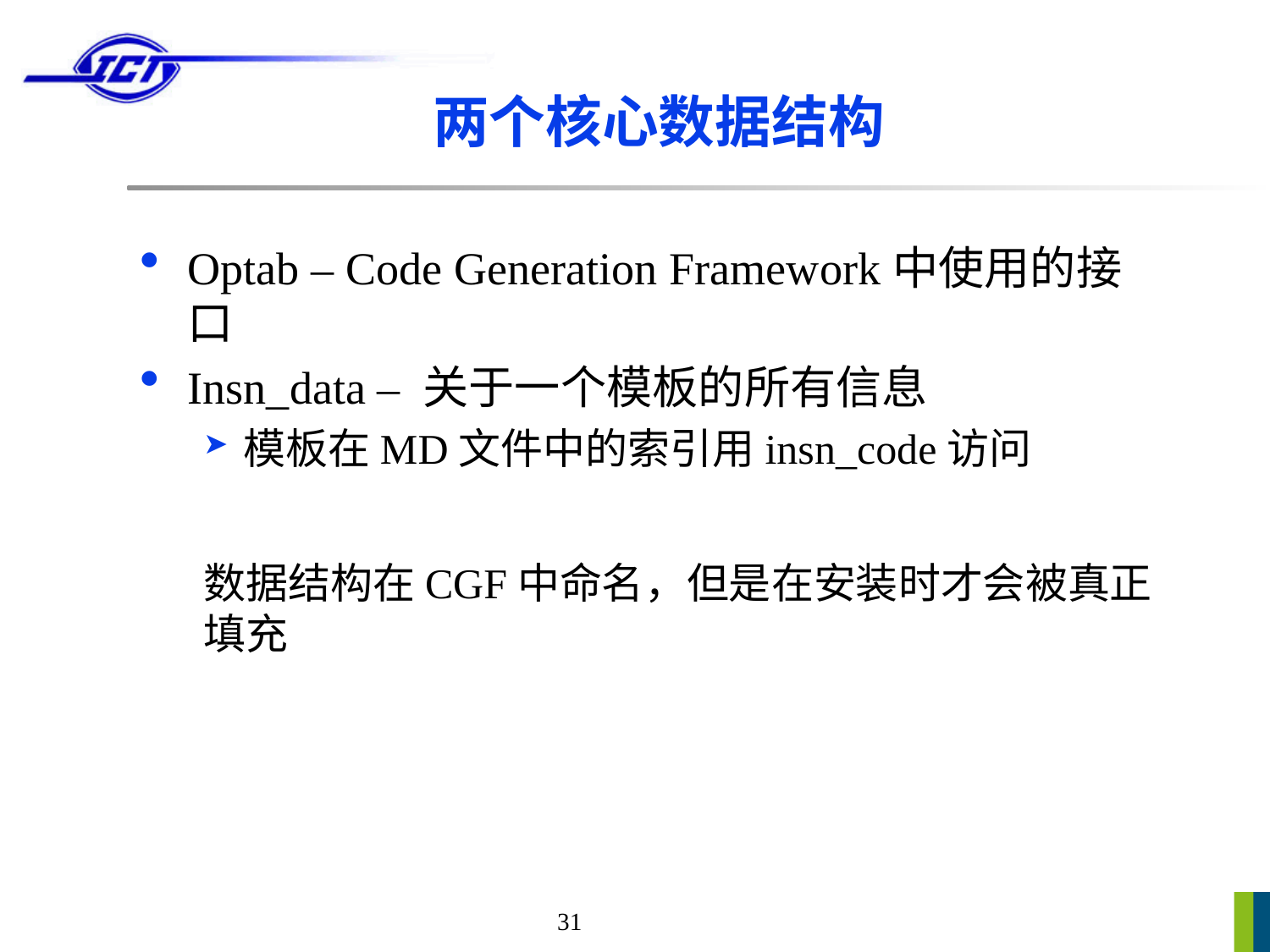

# 两个核心数据结构
Optab – Code Generation Framework中使用的接口
Insn_data – 关于一个模板的所有信息
模板在MD文件中的索引用insn_code访问

数据结构在CGF中命名，但是在安装时才会被真正填充